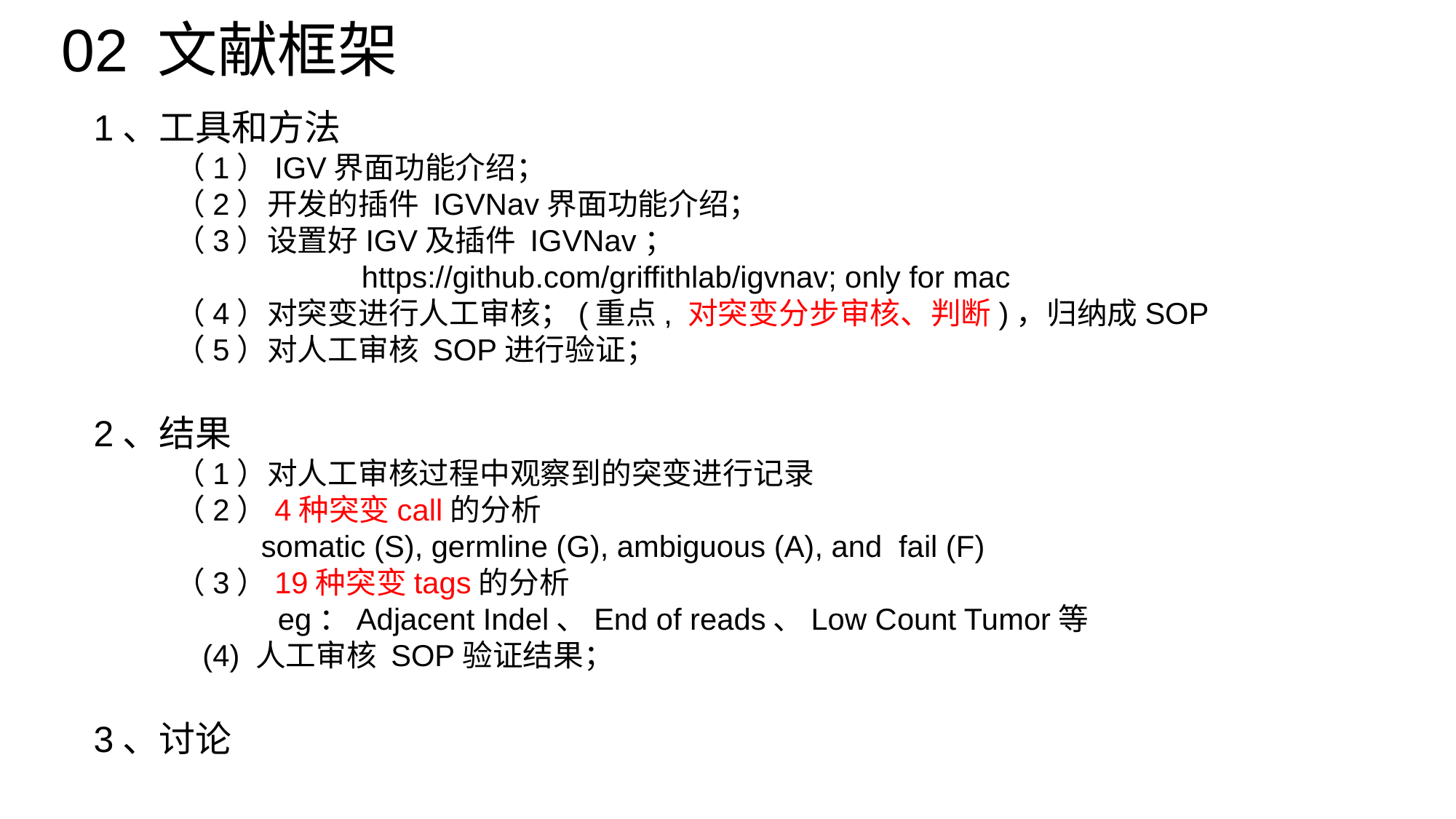

02 文献框架
1、工具和方法
           （1）IGV界面功能介绍；
           （2）开发的插件 IGVNav界面功能介绍；
           （3）设置好IGV及插件 IGVNav；
                                https://github.com/griffithlab/igvnav; only for mac
           （4）对突变进行人工审核；(重点, 对突变分步审核、判断)，归纳成SOP
           （5）对人工审核 SOP进行验证；

2、结果
           （1）对人工审核过程中观察到的突变进行记录
           （2）4种突变call的分析
                    somatic (S), germline (G), ambiguous (A), and  fail (F)
           （3）19种突变tags的分析
                      eg：Adjacent Indel、End of reads、Low Count Tumor等
             (4) 人工审核 SOP验证结果；

3、讨论